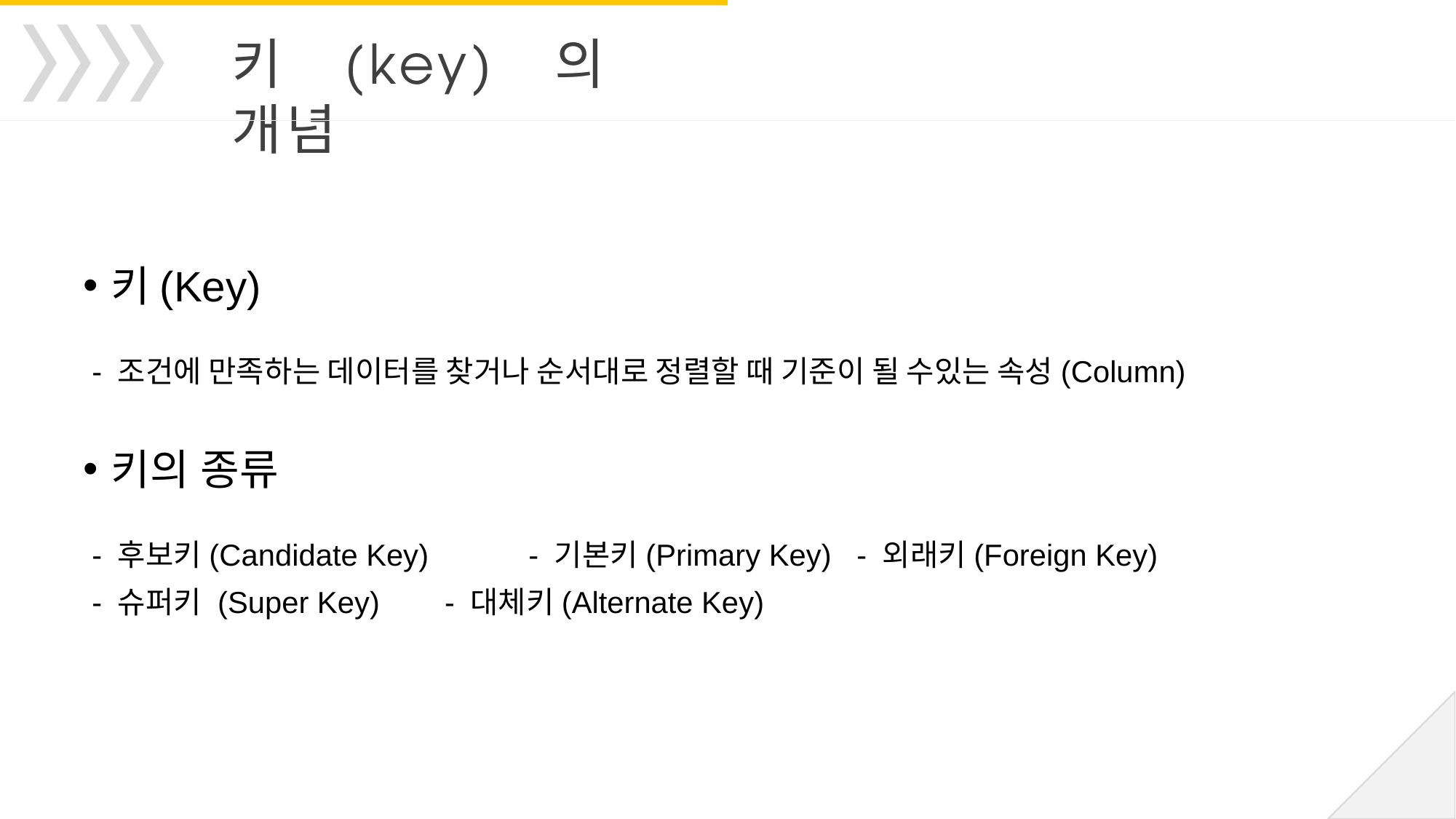

키(key)의 개념

키(Key)

 - 조건에 만족하는 데이터를 찾거나 순서대로 정렬할 때 기준이 될 수있는 속성(Column)

키의 종류

 - 후보키(Candidate Key)	 - 기본키(Primary Key)   - 외래키(Foreign Key)
 - 슈퍼키 (Super Key)	    - 대체키(Alternate Key)